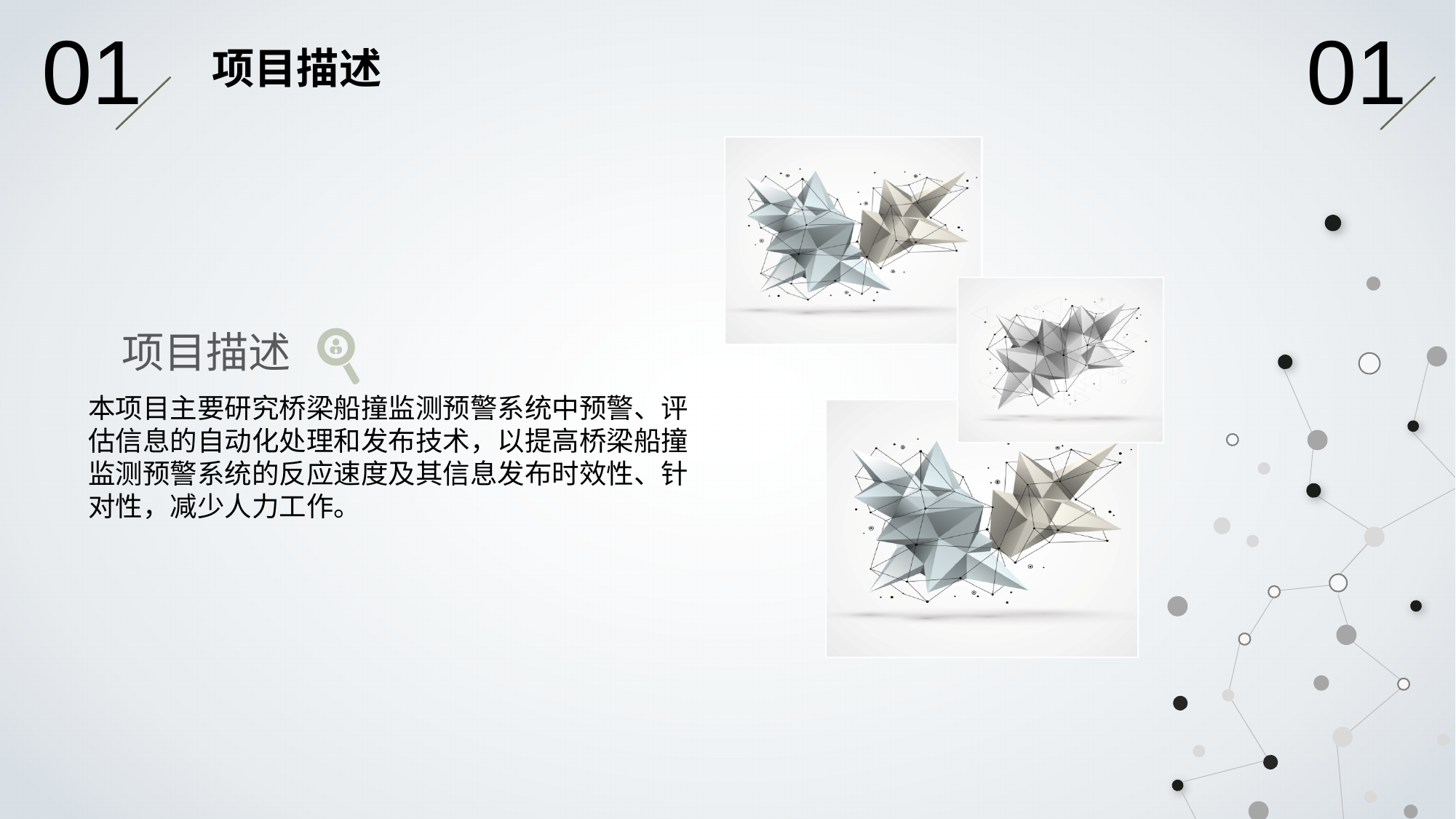

01
01
项目描述

项目描述

本项目主要研究桥梁船撞监测预警系统中预警、评估信息的自动化处理和发布技术，以提高桥梁船撞监测预警系统的反应速度及其信息发布时效性、针对性，减少人力工作。